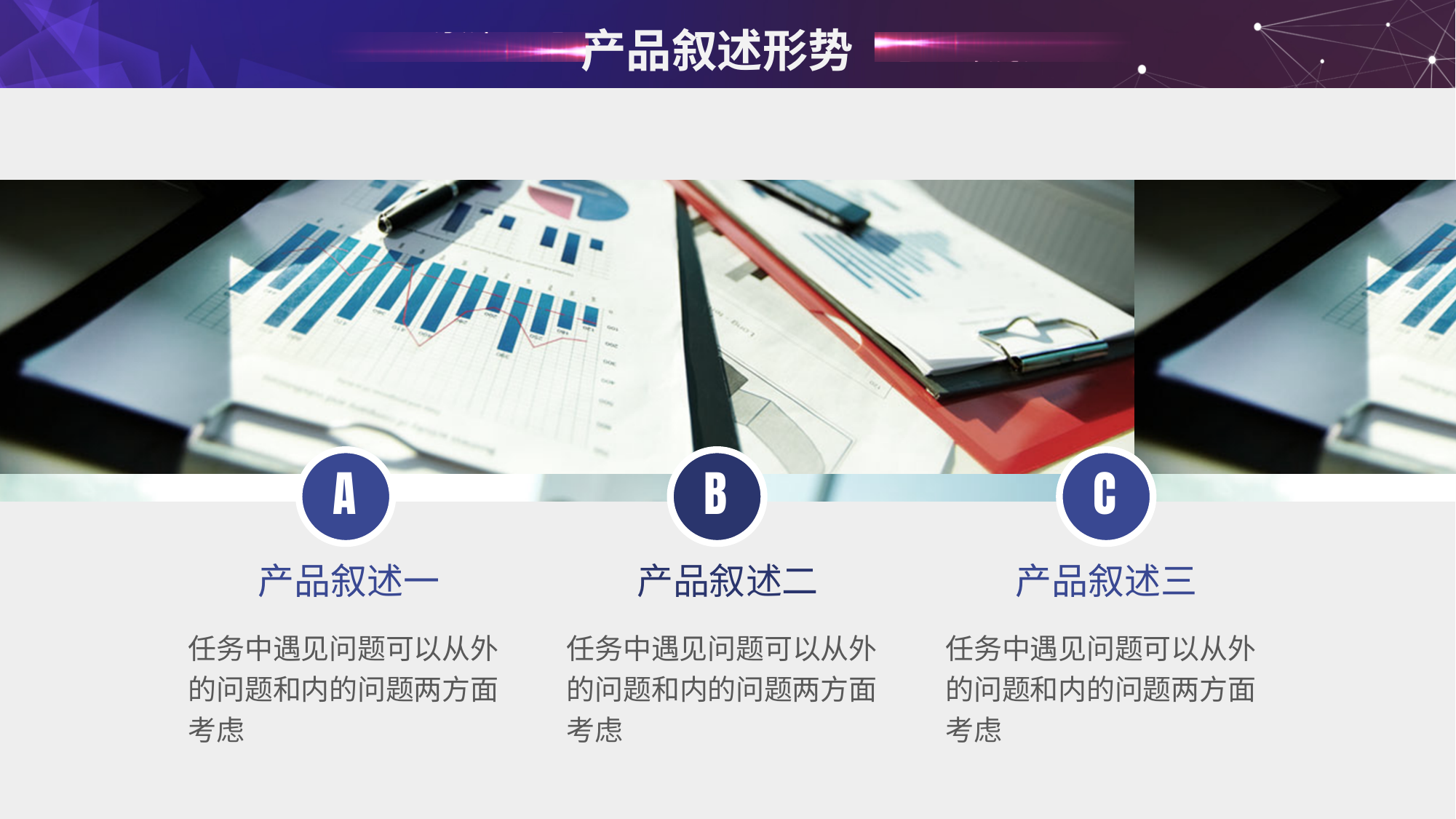

产品叙述形势

A

B

C
产品叙述一
产品叙述二
产品叙述三
任务中遇见问题可以从外的问题和内的问题两方面考虑
任务中遇见问题可以从外的问题和内的问题两方面考虑
任务中遇见问题可以从外的问题和内的问题两方面考虑
延迟付